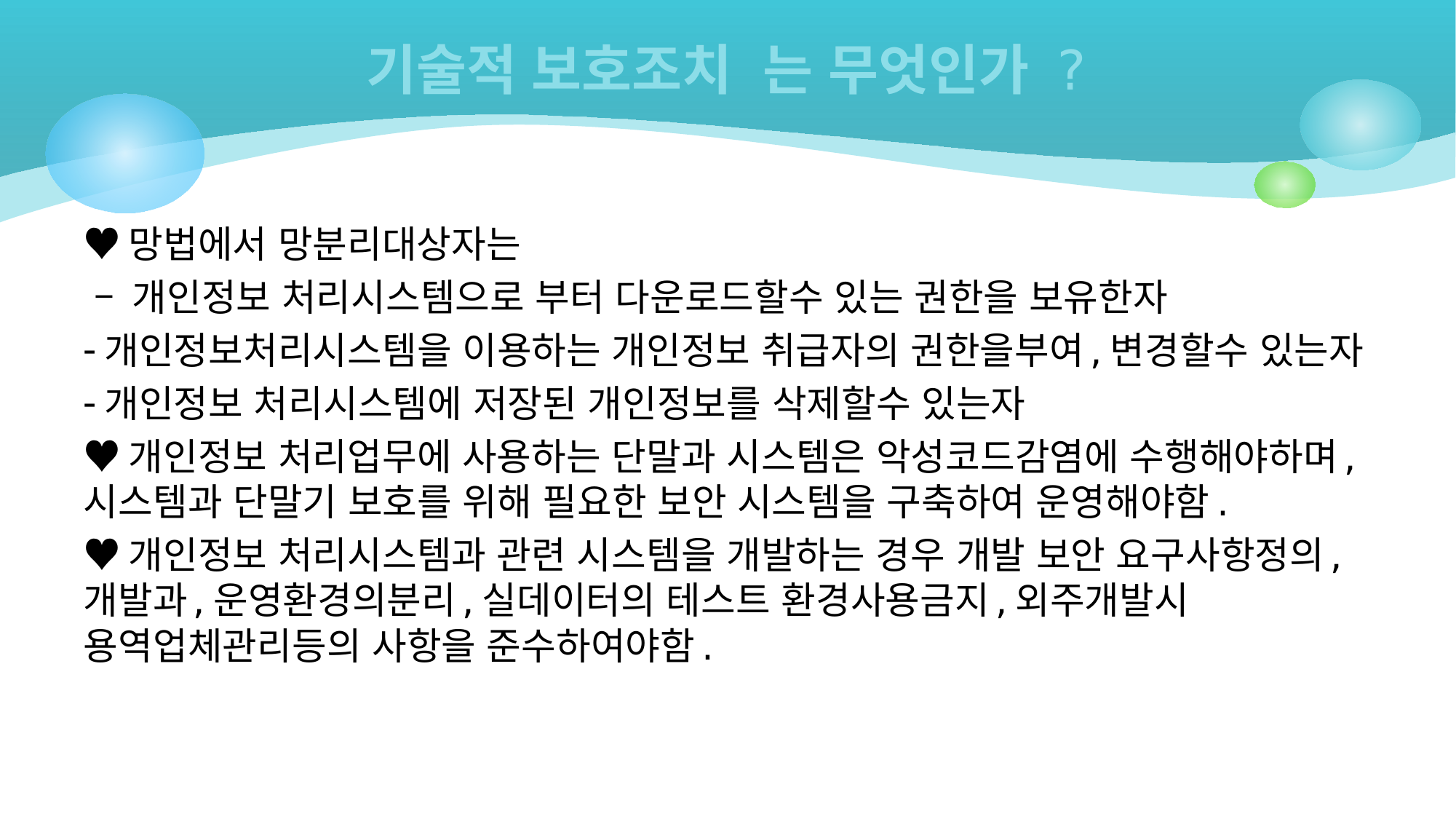

# 기술적 보호조치  는 무엇인가 ?
♥망법에서 망분리대상자는
 – 개인정보 처리시스템으로 부터 다운로드할수 있는 권한을 보유한자
-개인정보처리시스템을 이용하는 개인정보 취급자의 권한을부여,변경할수 있는자
-개인정보 처리시스템에 저장된 개인정보를 삭제할수 있는자
♥개인정보 처리업무에 사용하는 단말과 시스템은 악성코드감염에 수행해야하며,시스템과 단말기 보호를 위해 필요한 보안 시스템을 구축하여 운영해야함.
♥개인정보 처리시스템과 관련 시스템을 개발하는 경우 개발 보안 요구사항정의,개발과,운영환경의분리,실데이터의 테스트 환경사용금지,외주개발시 용역업체관리등의 사항을 준수하여야함.